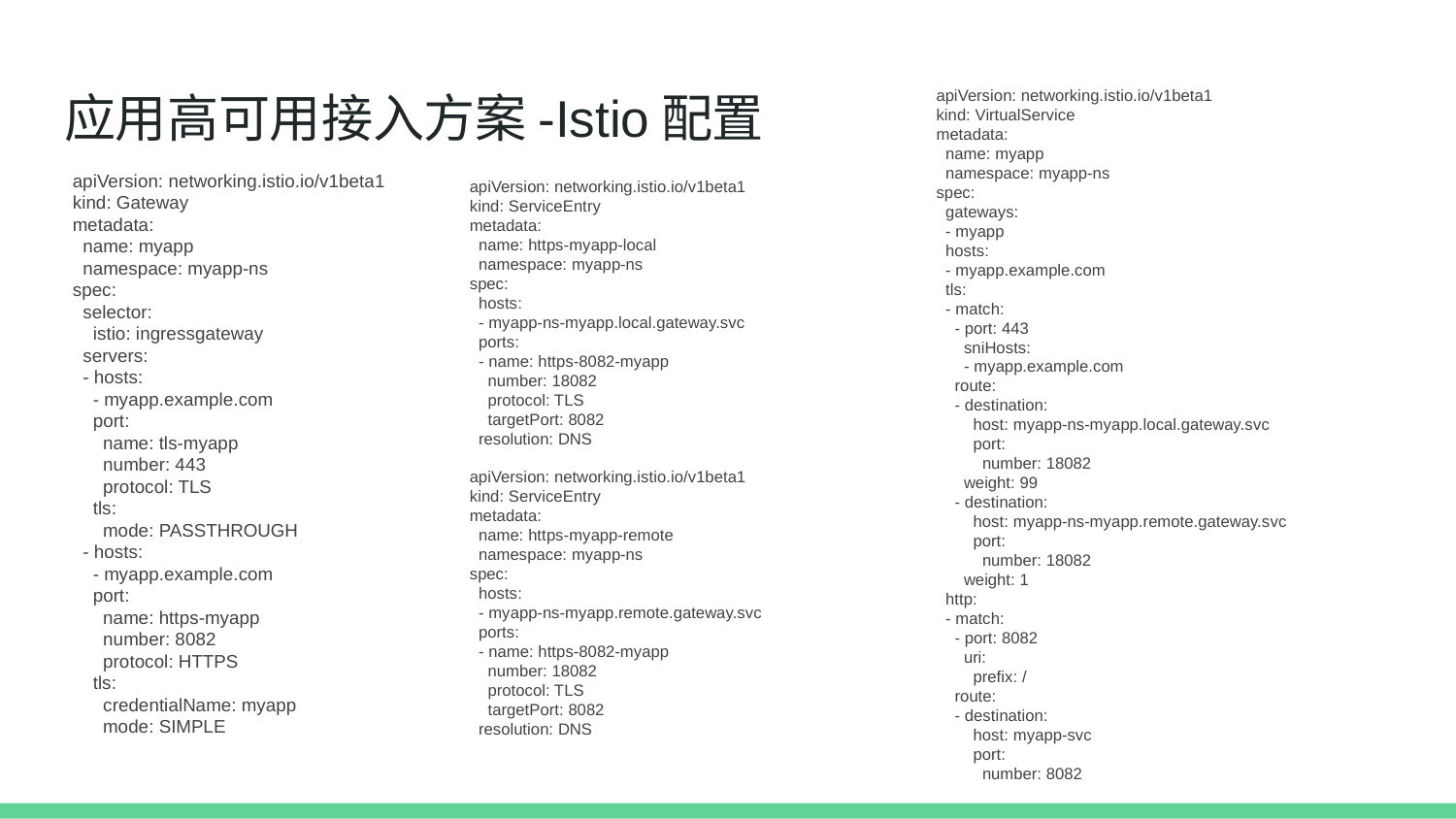

# 应用高可用接入方案-Istio配置
apiVersion: networking.istio.io/v1beta1
kind: VirtualService
metadata:
  name: myapp
  namespace: myapp-ns
spec:
  gateways:
  - myapp
  hosts:
  - myapp.example.com
  tls:
  - match:
    - port: 443
      sniHosts:
      - myapp.example.com
    route:
    - destination:
        host: myapp-ns-myapp.local.gateway.svc
        port:
          number: 18082
      weight: 99
    - destination:
        host: myapp-ns-myapp.remote.gateway.svc
        port:
          number: 18082
      weight: 1
  http:
  - match:
    - port: 8082
      uri:
        prefix: /
    route:
    - destination:
        host: myapp-svc
        port:
          number: 8082
apiVersion: networking.istio.io/v1beta1
kind: Gateway
metadata:
  name: myapp
  namespace: myapp-ns
spec:
  selector:
    istio: ingressgateway
  servers:
  - hosts:
    - myapp.example.com
    port:
      name: tls-myapp
      number: 443
      protocol: TLS
    tls:
      mode: PASSTHROUGH
  - hosts:
    - myapp.example.com
    port:
      name: https-myapp
      number: 8082
      protocol: HTTPS
    tls:
      credentialName: myapp
      mode: SIMPLE
apiVersion: networking.istio.io/v1beta1
kind: ServiceEntry
metadata:
  name: https-myapp-local
  namespace: myapp-ns
spec:
  hosts:
  - myapp-ns-myapp.local.gateway.svc
  ports:
  - name: https-8082-myapp
    number: 18082
    protocol: TLS
    targetPort: 8082
  resolution: DNS

apiVersion: networking.istio.io/v1beta1
kind: ServiceEntry
metadata:
  name: https-myapp-remote
  namespace: myapp-ns
spec:
  hosts:
  - myapp-ns-myapp.remote.gateway.svc
  ports:
  - name: https-8082-myapp
    number: 18082
    protocol: TLS
    targetPort: 8082
  resolution: DNS